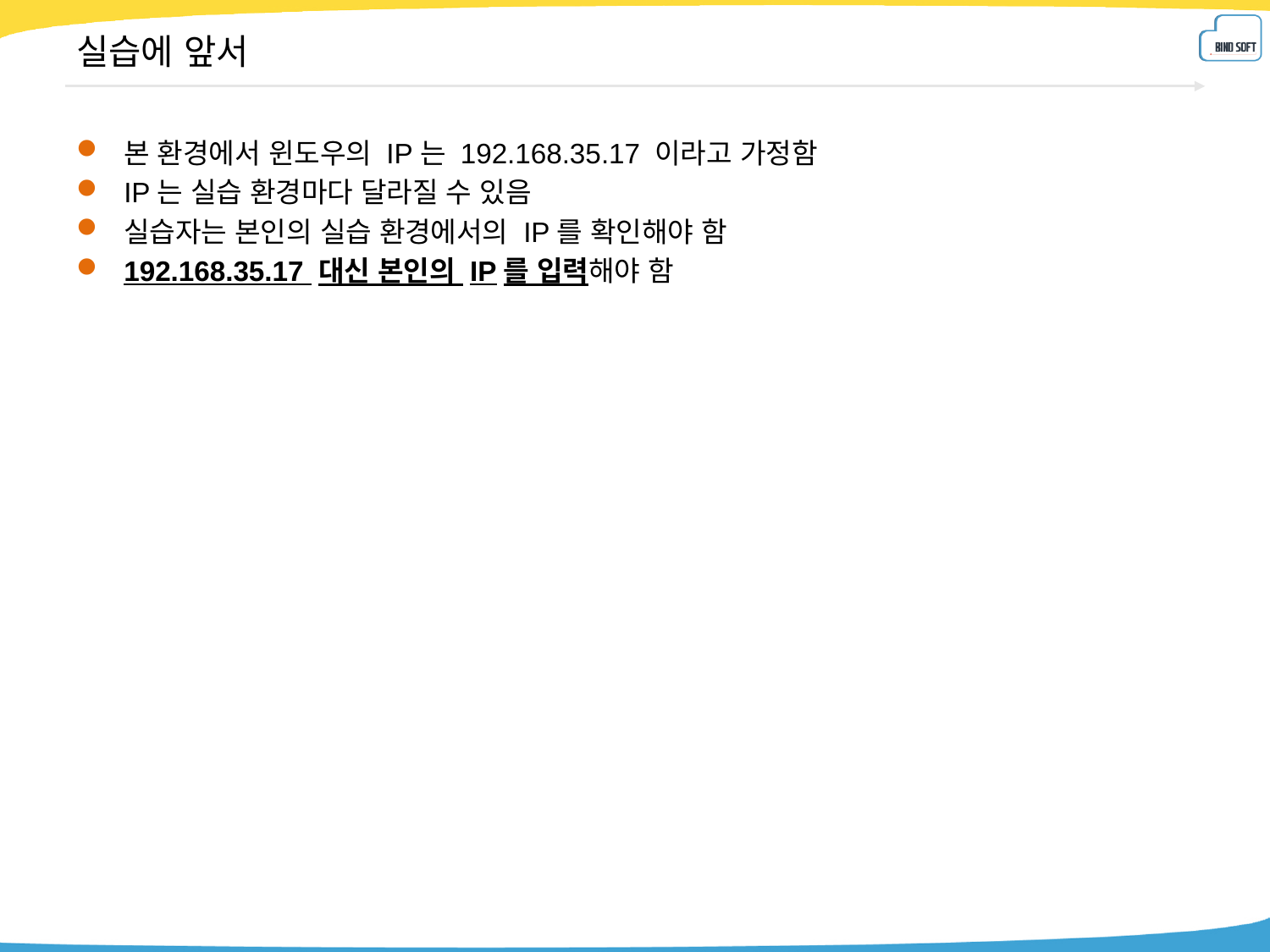

# 실습에 앞서
본 환경에서 윈도우의 IP는 192.168.35.17 이라고 가정함
IP는 실습 환경마다 달라질 수 있음
실습자는 본인의 실습 환경에서의 IP를 확인해야 함
192.168.35.17 대신 본인의 IP를 입력해야 함